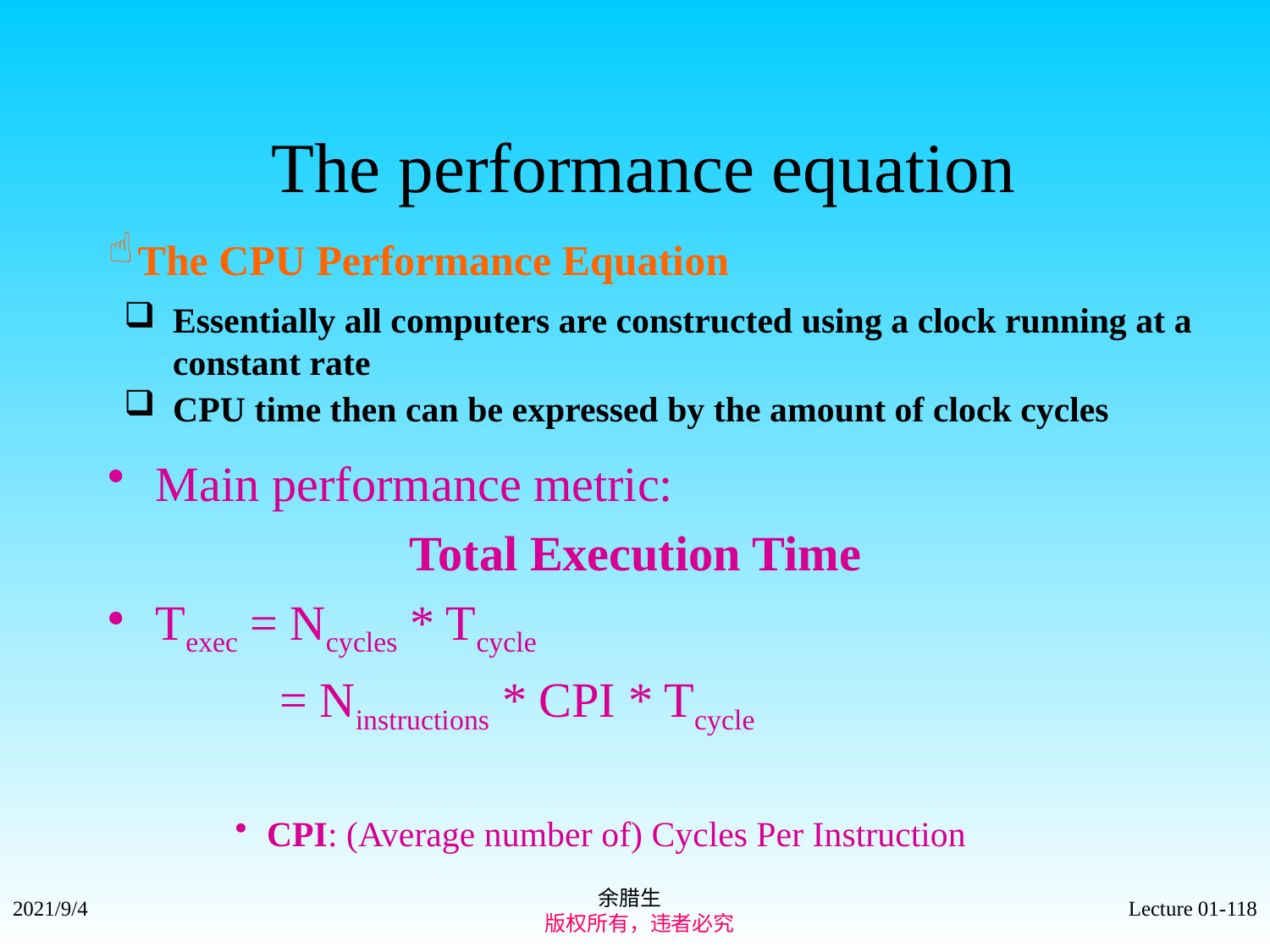

# The performance equation
The CPU Performance Equation
Essentially all computers are constructed using a clock running at a constant rate
CPU time then can be expressed by the amount of clock cycles
Main performance metric:
			Total Execution Time
Texec = Ncycles * Tcycle
              = Ninstructions * CPI * Tcycle

CPI: (Average number of) Cycles Per Instruction
余腊生
 版权所有，违者必究
2021/9/4
Lecture 01-118